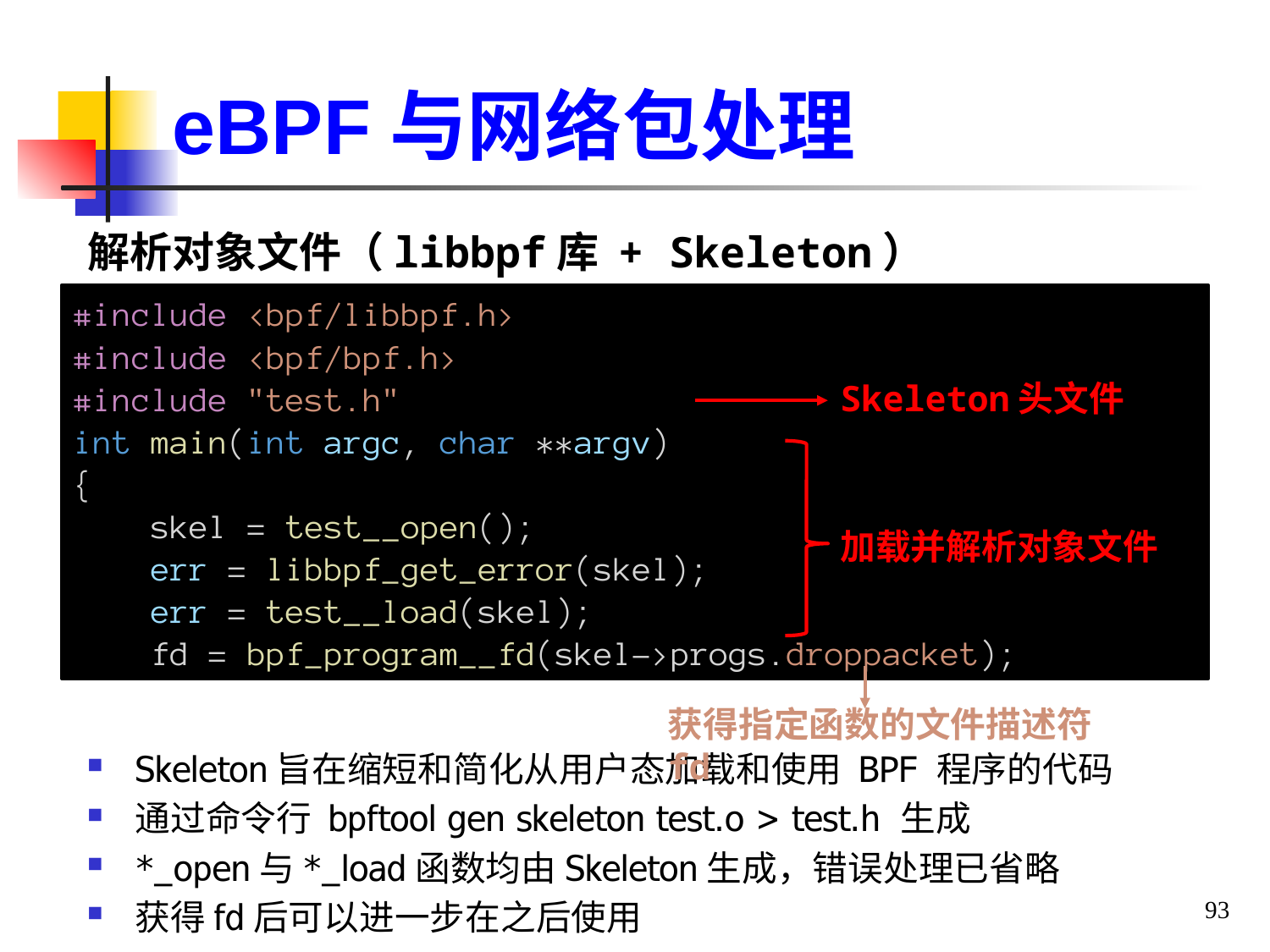

eBPF与网络包处理
解析对象文件（libbpf库 + Skeleton）
#include <bpf/libbpf.h>
#include <bpf/bpf.h>
#include "test.h"
int main(int argc, char **argv)
{
    skel = test__open();
    err = libbpf_get_error(skel);
    err = test__load(skel);
    fd = bpf_program__fd(skel->progs.droppacket);
Skeleton头文件

加载并解析对象文件
获得指定函数的文件描述符fd
Skeleton旨在缩短和简化从用户态加载和使用 BPF 程序的代码
通过命令行 bpftool gen skeleton test.o > test.h 生成
*_open与*_load函数均由Skeleton生成，错误处理已省略
获得fd后可以进一步在之后使用
93